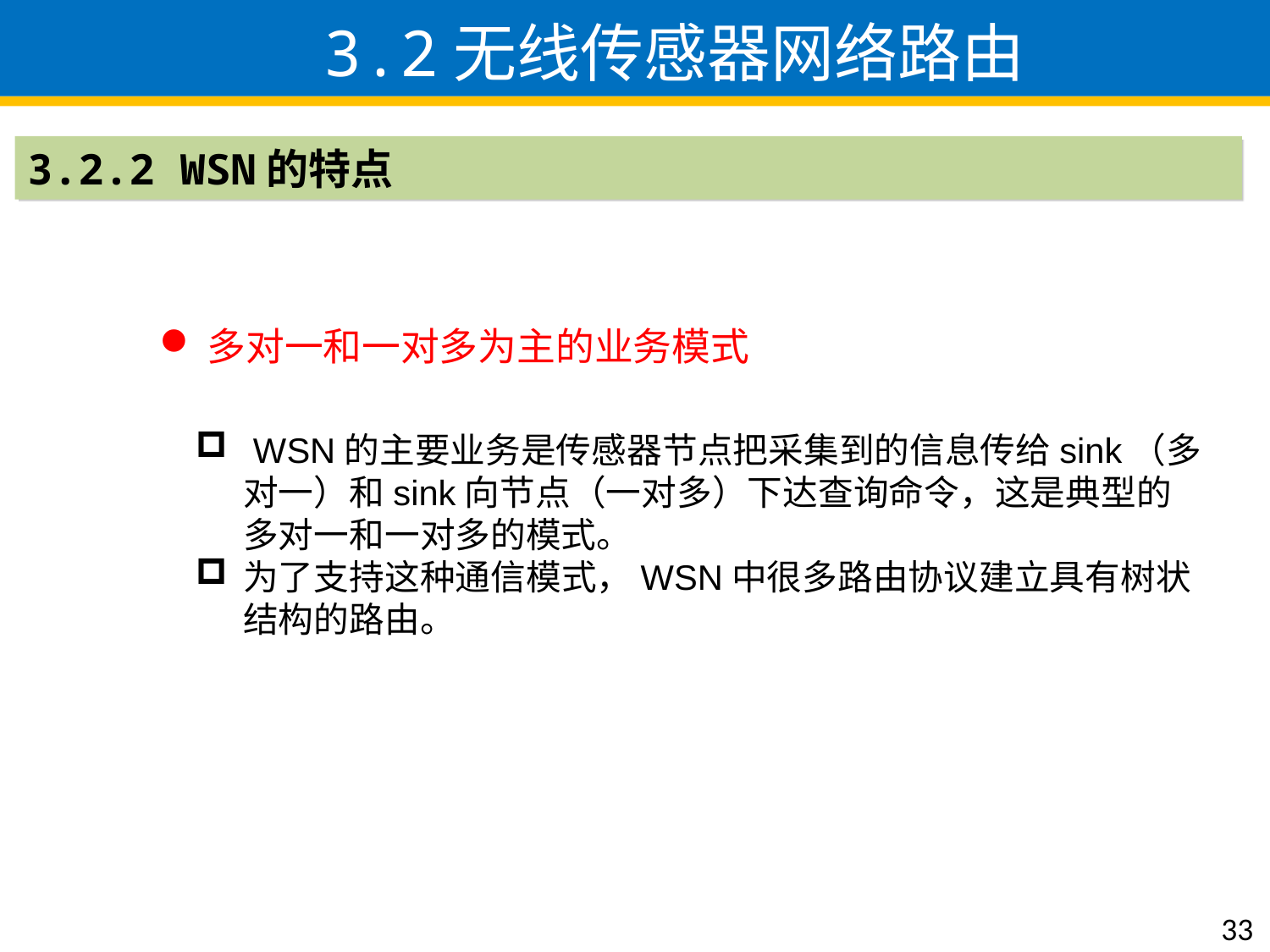

3.2无线传感器网络路由
3.2.2 WSN的特点
多对一和一对多为主的业务模式

 WSN的主要业务是传感器节点把采集到的信息传给sink（多对一）和sink向节点（一对多）下达查询命令，这是典型的多对一和一对多的模式。
为了支持这种通信模式，WSN中很多路由协议建立具有树状结构的路由。
33